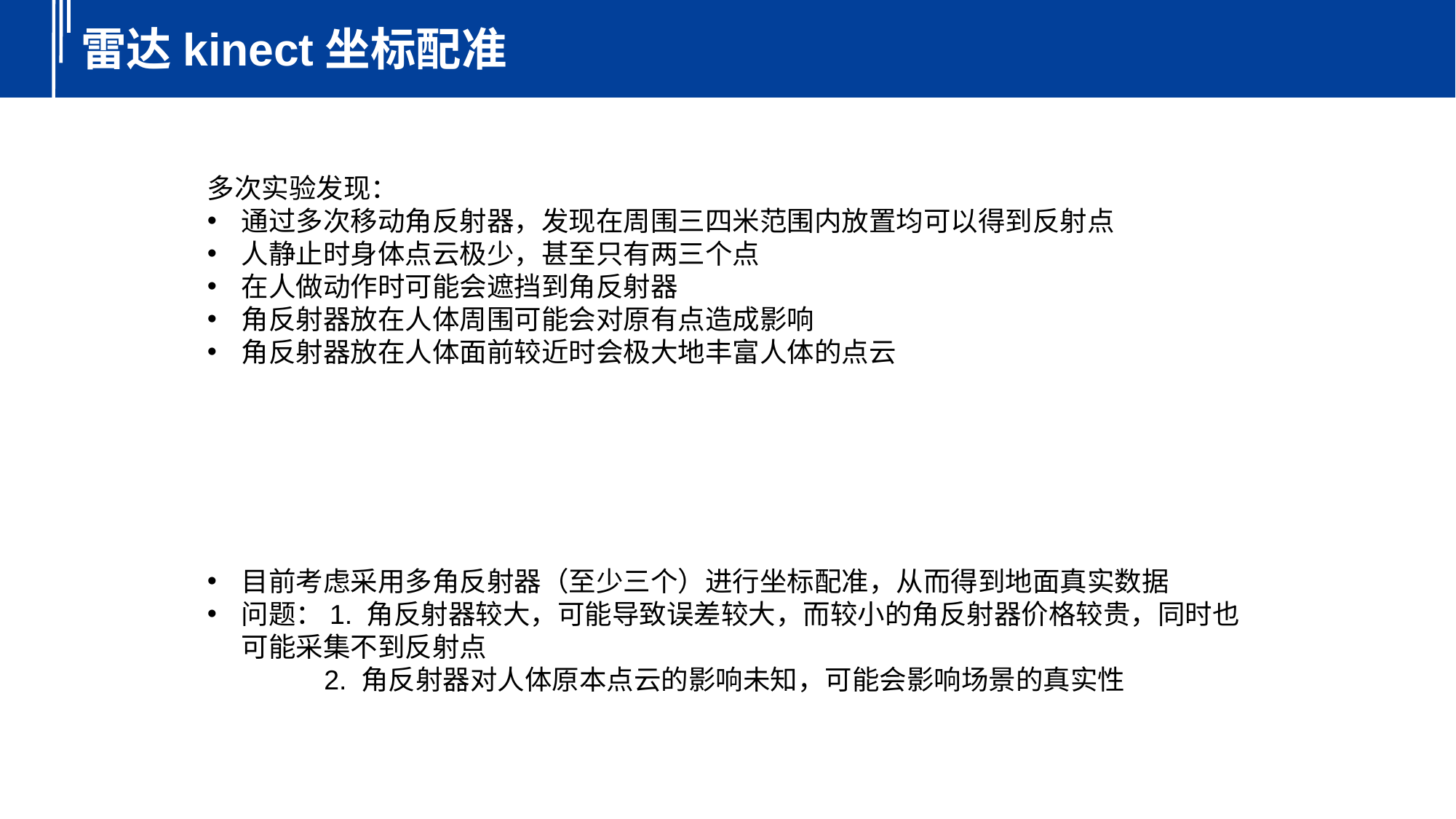

雷达kinect坐标配准
多次实验发现：
通过多次移动角反射器，发现在周围三四米范围内放置均可以得到反射点
人静止时身体点云极少，甚至只有两三个点
在人做动作时可能会遮挡到角反射器
角反射器放在人体周围可能会对原有点造成影响
角反射器放在人体面前较近时会极大地丰富人体的点云

目前考虑采用多角反射器（至少三个）进行坐标配准，从而得到地面真实数据
问题：1. 角反射器较大，可能导致误差较大，而较小的角反射器价格较贵，同时也可能采集不到反射点
 2. 角反射器对人体原本点云的影响未知，可能会影响场景的真实性